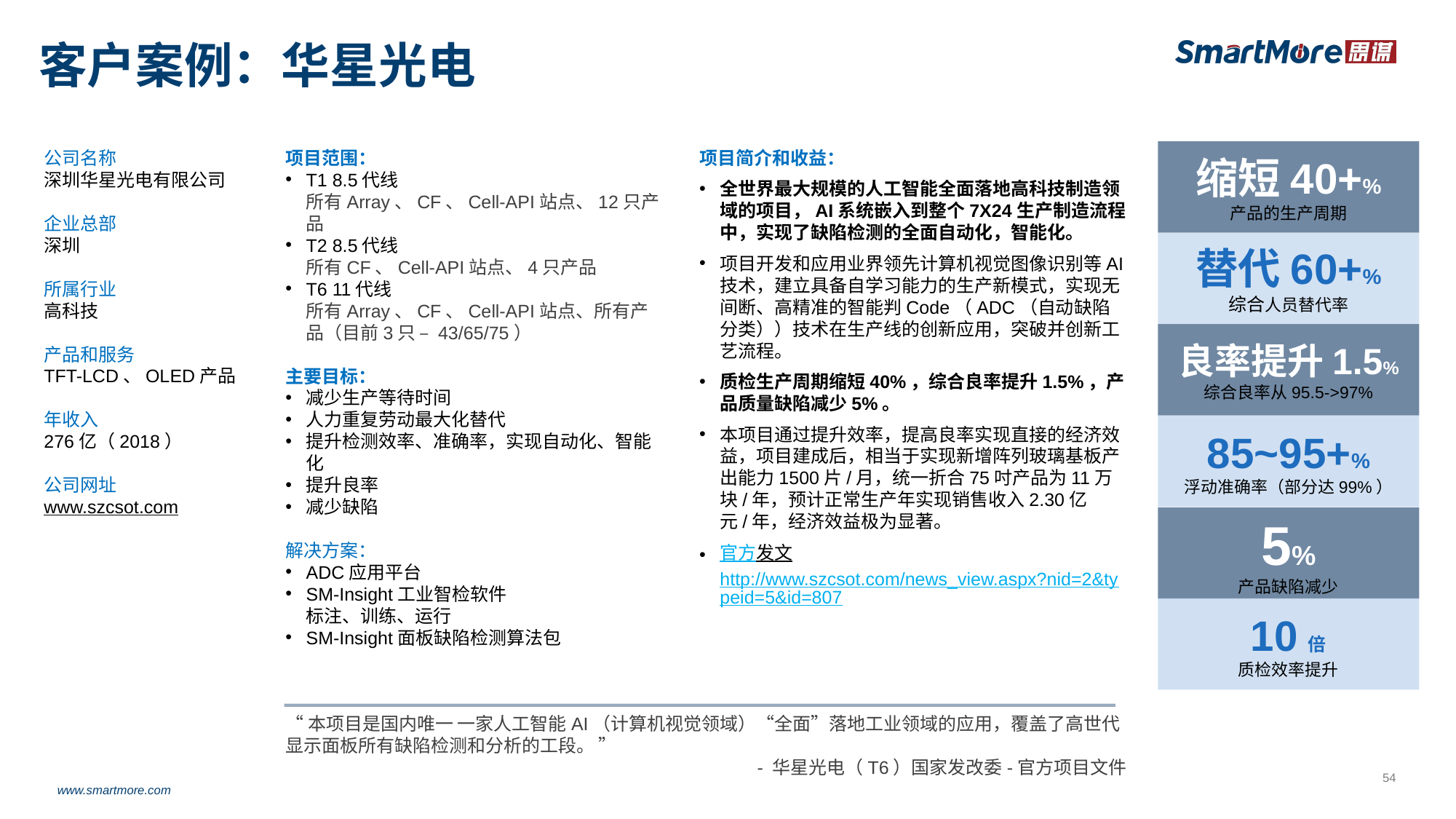

# 客户案例：华星光电
项目范围：
T1 8.5代线
所有Array、CF、Cell-API站点、12只产品
T2 8.5代线
所有CF、Cell-API站点、4只产品
T6 11代线
所有Array、CF、Cell-API站点、所有产品（目前3只 – 43/65/75）

主要目标：
减少生产等待时间
人力重复劳动最大化替代
提升检测效率、准确率，实现自动化、智能化
提升良率
减少缺陷
解决方案：
ADC应用平台
SM-Insight工业智检软件
标注、训练、运行
SM-Insight面板缺陷检测算法包
公司名称
深圳华星光电有限公司

企业总部
深圳

所属行业
高科技

产品和服务
TFT-LCD、OLED产品

年收入
276亿（2018）

公司网址
www.szcsot.com
项目简介和收益：
全世界最大规模的人工智能全面落地高科技制造领域的项目，AI系统嵌入到整个7X24生产制造流程中，实现了缺陷检测的全面自动化，智能化。
项目开发和应用业界领先计算机视觉图像识别等AI技术，建立具备自学习能力的生产新模式，实现无间断、高精准的智能判Code（ADC（自动缺陷分类））技术在生产线的创新应用，突破并创新工艺流程。
质检生产周期缩短40%，综合良率提升1.5%，产品质量缺陷减少5%。
本项目通过提升效率，提高良率实现直接的经济效益，项目建成后，相当于实现新增阵列玻璃基板产出能力1500片/月，统一折合75吋产品为11万块/年，预计正常生产年实现销售收入2.30亿元/年，经济效益极为显著。
官方发文
http://www.szcsot.com/news_view.aspx?nid=2&typeid=5&id=807

缩短40+%
产品的生产周期
替代60+%
综合人员替代率
良率提升1.5%
综合良率从95.5->97%
85~95+%
浮动准确率（部分达99%）
5%
产品缺陷减少
10倍
质检效率提升
“本项目是国内唯一 一家人工智能AI（计算机视觉领域）“全面”落地工业领域的应用，覆盖了高世代显示面板所有缺陷检测和分析的工段。 ”
- 华星光电（T6）国家发改委-官方项目文件